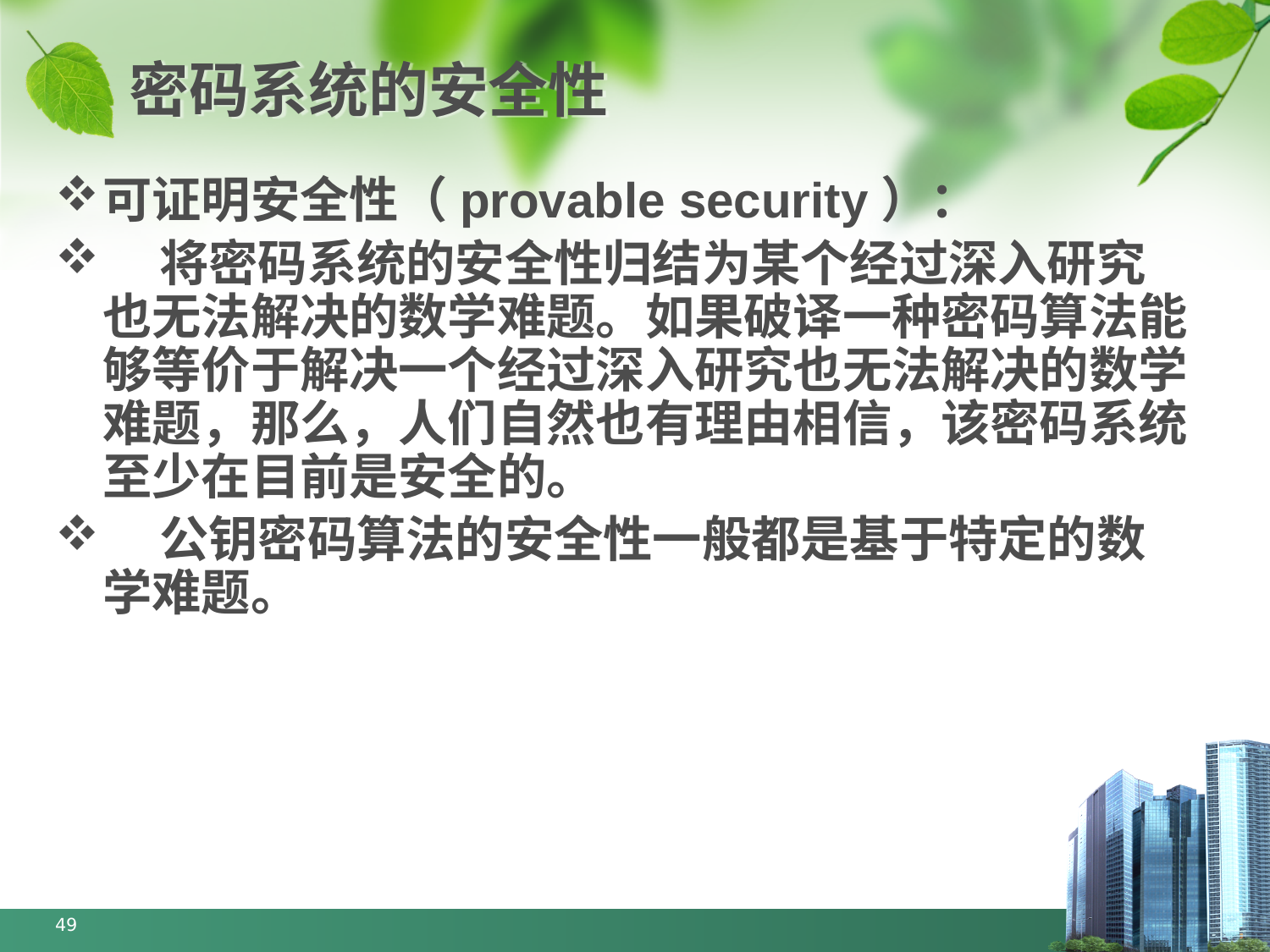

# 密码系统的安全性
可证明安全性（provable security）：
    将密码系统的安全性归结为某个经过深入研究也无法解决的数学难题。如果破译一种密码算法能够等价于解决一个经过深入研究也无法解决的数学难题，那么，人们自然也有理由相信，该密码系统至少在目前是安全的。
    公钥密码算法的安全性一般都是基于特定的数学难题。
49